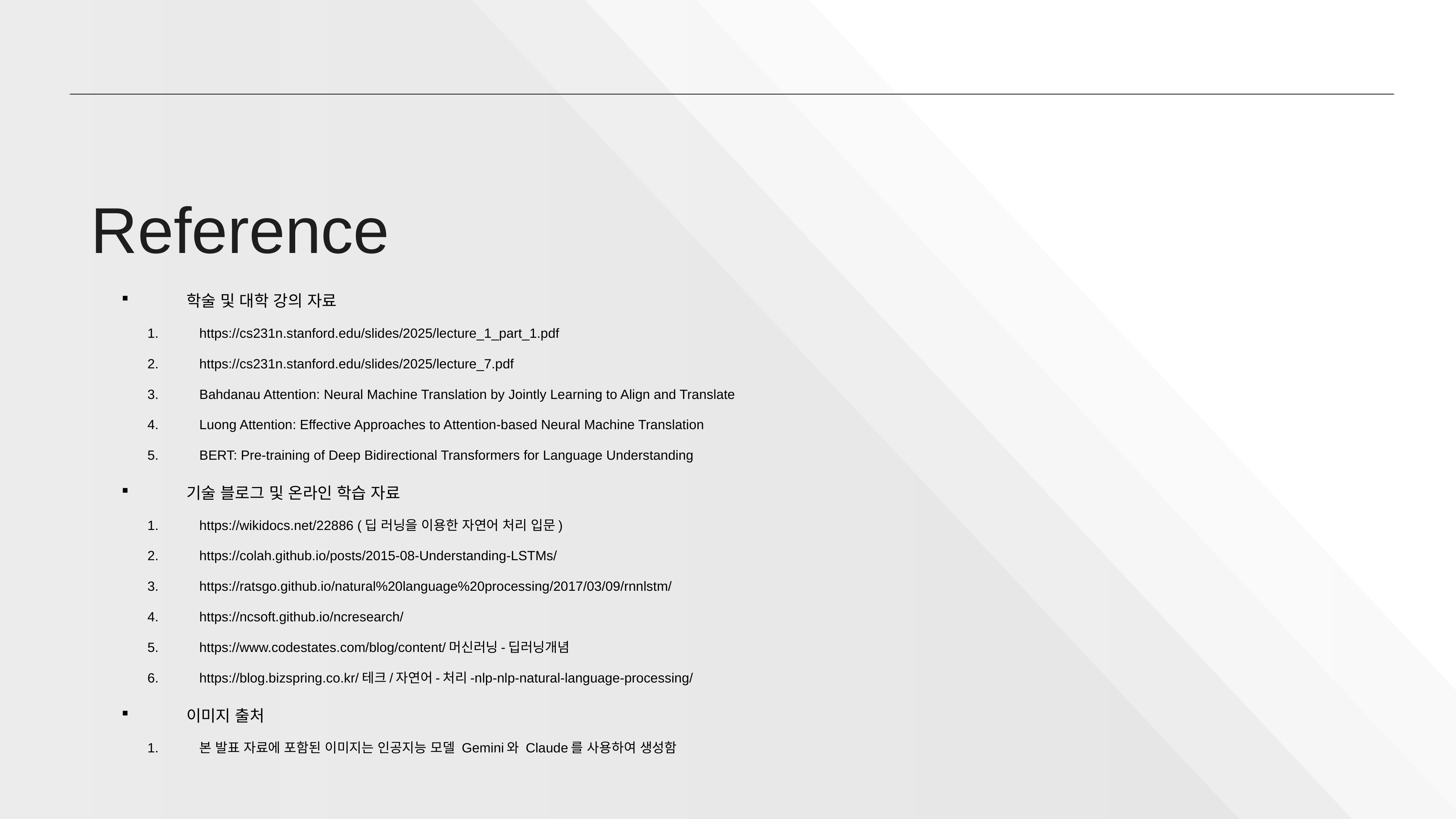

Reference
학술 및 대학 강의 자료
https://cs231n.stanford.edu/slides/2025/lecture_1_part_1.pdf
https://cs231n.stanford.edu/slides/2025/lecture_7.pdf
Bahdanau Attention: Neural Machine Translation by Jointly Learning to Align and Translate
Luong Attention: Effective Approaches to Attention-based Neural Machine Translation
BERT: Pre-training of Deep Bidirectional Transformers for Language Understanding
기술 블로그 및 온라인 학습 자료
https://wikidocs.net/22886 (딥 러닝을 이용한 자연어 처리 입문)
https://colah.github.io/posts/2015-08-Understanding-LSTMs/
https://ratsgo.github.io/natural%20language%20processing/2017/03/09/rnnlstm/
https://ncsoft.github.io/ncresearch/
https://www.codestates.com/blog/content/머신러닝-딥러닝개념
https://blog.bizspring.co.kr/테크/자연어-처리-nlp-nlp-natural-language-processing/
이미지 출처
본 발표 자료에 포함된 이미지는 인공지능 모델 Gemini와 Claude를 사용하여 생성함